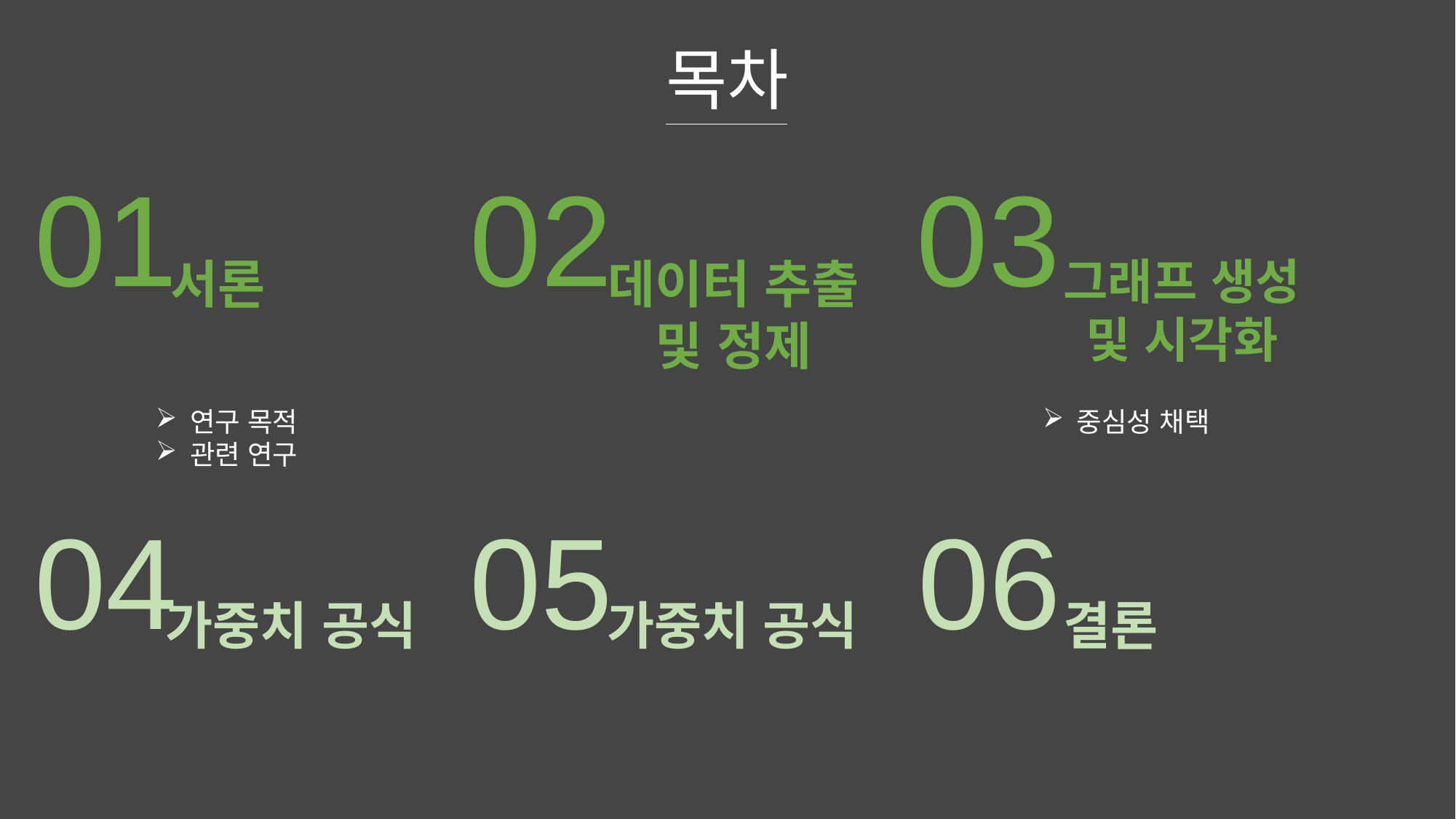

목차
01
02
03
서론
데이터 추출
및 정제
그래프 생성
및 시각화
연구 목적
관련 연구
중심성 채택
04
05
06
가중치 공식
가중치 공식
결론